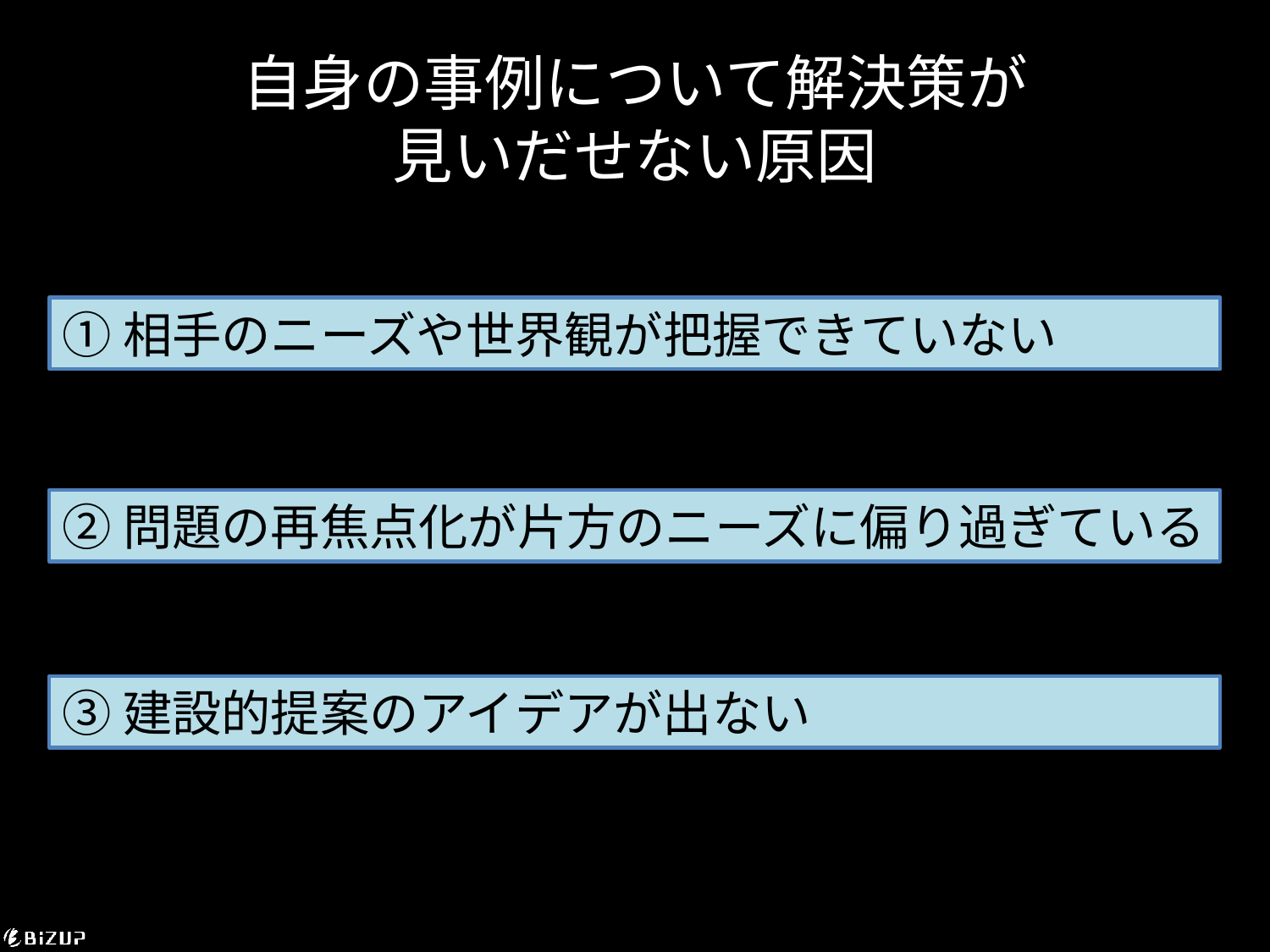

# 自身の事例について解決策が 見いだせない原因

①相手のニーズや世界観が把握できていない
②問題の再焦点化が片方のニーズに偏り過ぎている
③建設的提案のアイデアが出ない